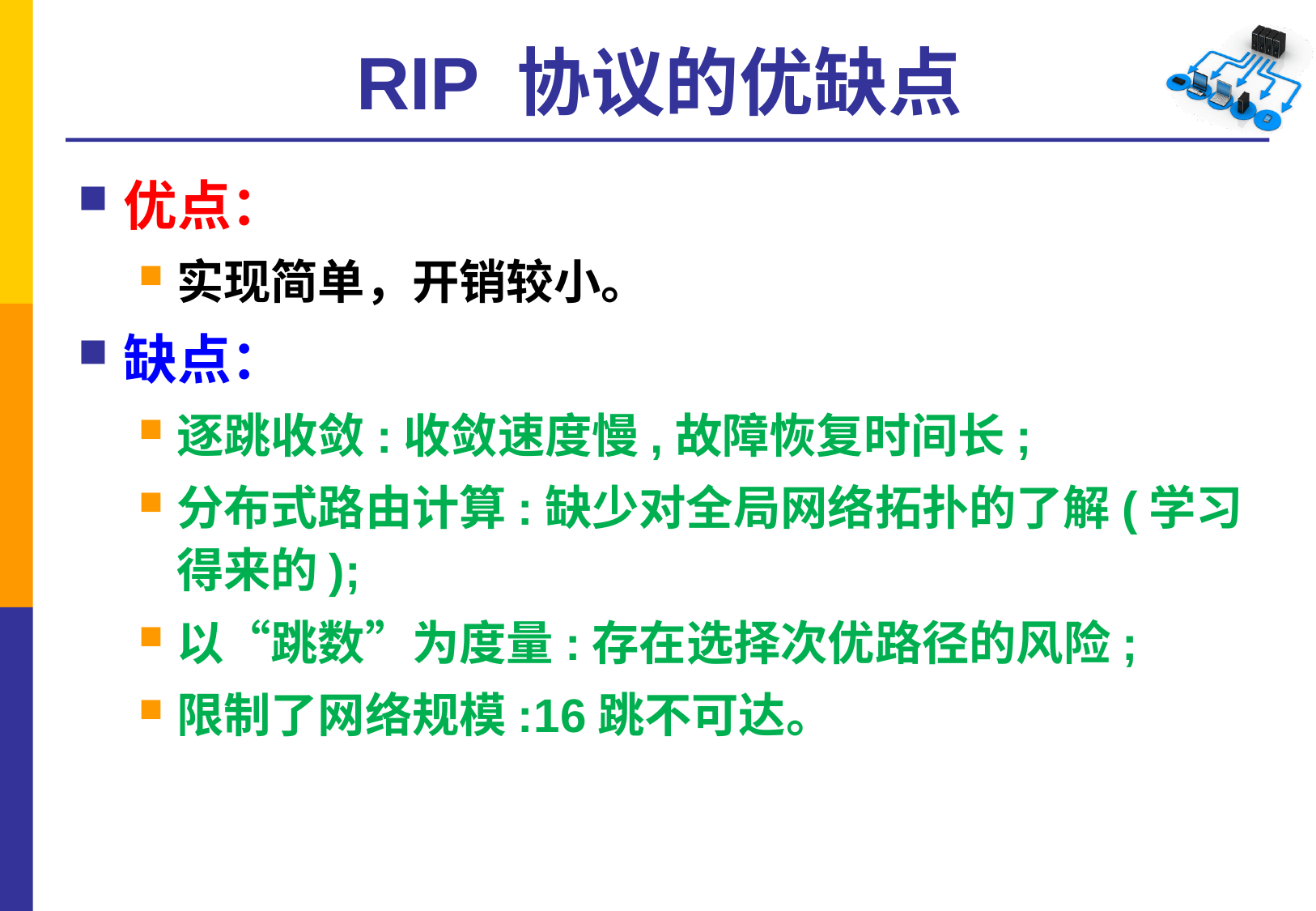

# RIP 协议的优缺点
优点：
实现简单，开销较小。
缺点：
逐跳收敛:收敛速度慢,故障恢复时间长;
分布式路由计算:缺少对全局网络拓扑的了解(学习得来的);
以“跳数”为度量:存在选择次优路径的风险;
限制了网络规模:16跳不可达。